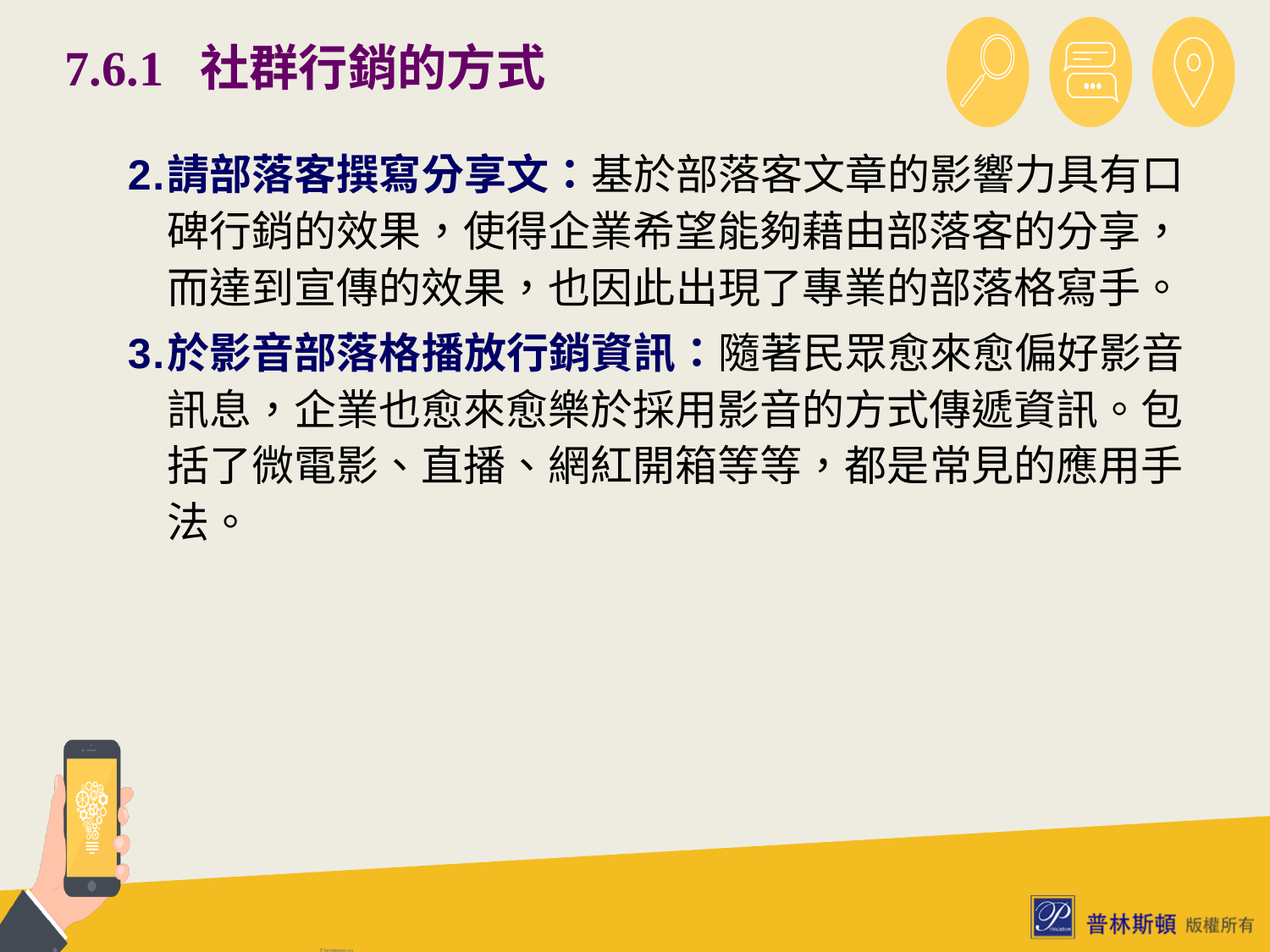

# 7.6.1  社群行銷的方式
請部落客撰寫分享文：基於部落客文章的影響力具有口碑行銷的效果，使得企業希望能夠藉由部落客的分享，而達到宣傳的效果，也因此出現了專業的部落格寫手。
於影音部落格播放行銷資訊：隨著民眾愈來愈偏好影音訊息，企業也愈來愈樂於採用影音的方式傳遞資訊。包括了微電影、直播、網紅開箱等等，都是常見的應用手法。